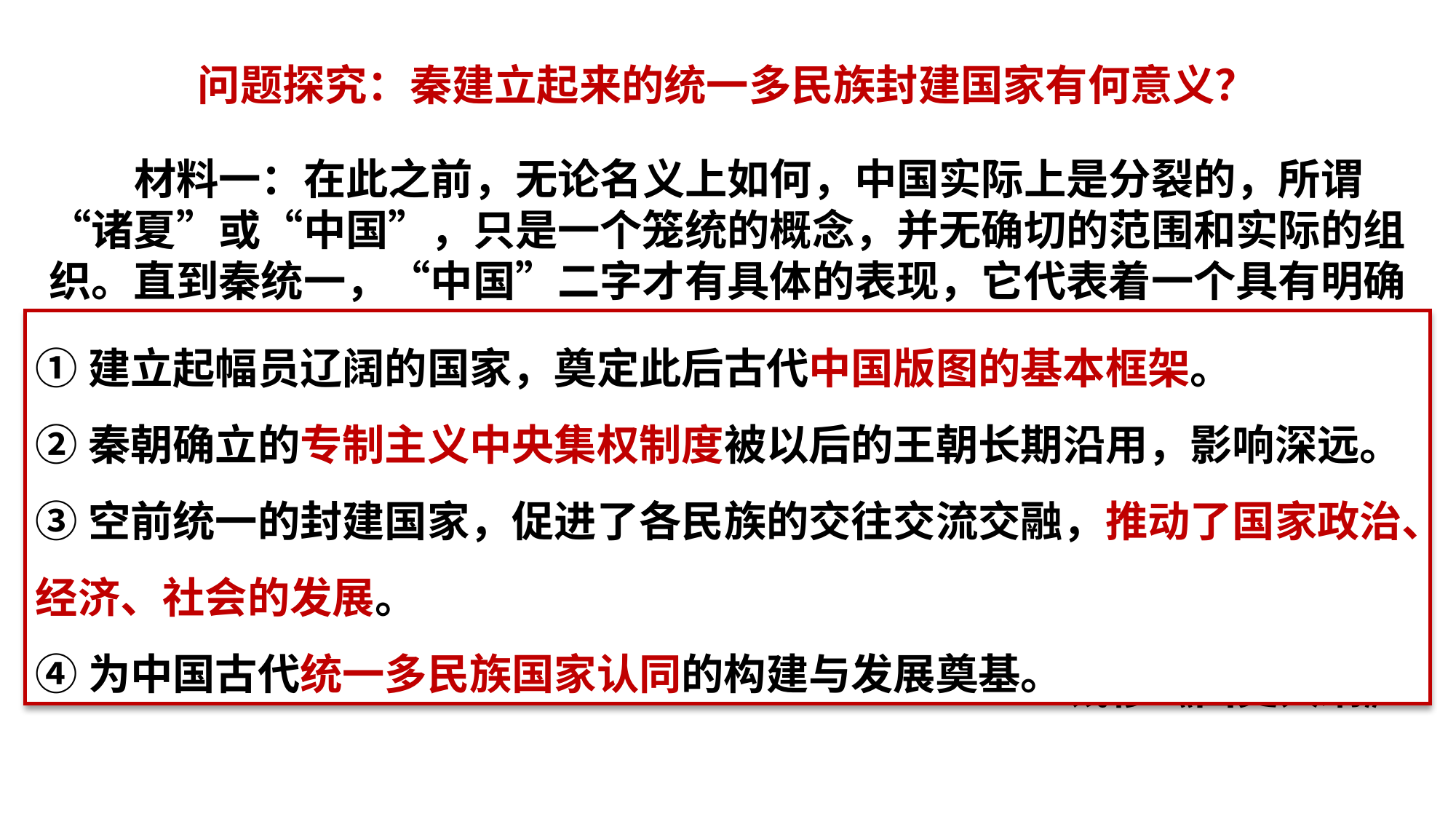

问题探究：秦建立起来的统一多民族封建国家有何意义？
材料一：在此之前，无论名义上如何，中国实际上是分裂的，所谓“诸夏”或“中国”，只是一个笼统的概念，并无确切的范围和实际的组织。直到秦统一，“中国”二字才有具体的表现，它代表着一个具有明确政治制度的庞大帝国和明确地理区域的广大国土和民众。更重要的是，“大一统”观念由此深入人心，促使中国各民族产生融合智慧、发展共同文化的伟大理想。
——邹纪万《秦汉史》
材料二：秦人统一，此期间有极关重要者四事：一、为中国版图之确立；二、为中国民族之抟[tuán]成；三、为中国政治制度之创建；四、为中国学术思想之奠定。
         ——钱穆《国史大纲》
①建立起幅员辽阔的国家，奠定此后古代中国版图的基本框架。
②秦朝确立的专制主义中央集权制度被以后的王朝长期沿用，影响深远。
③空前统一的封建国家，促进了各民族的交往交流交融，推动了国家政治、经济、社会的发展。
④为中国古代统一多民族国家认同的构建与发展奠基。